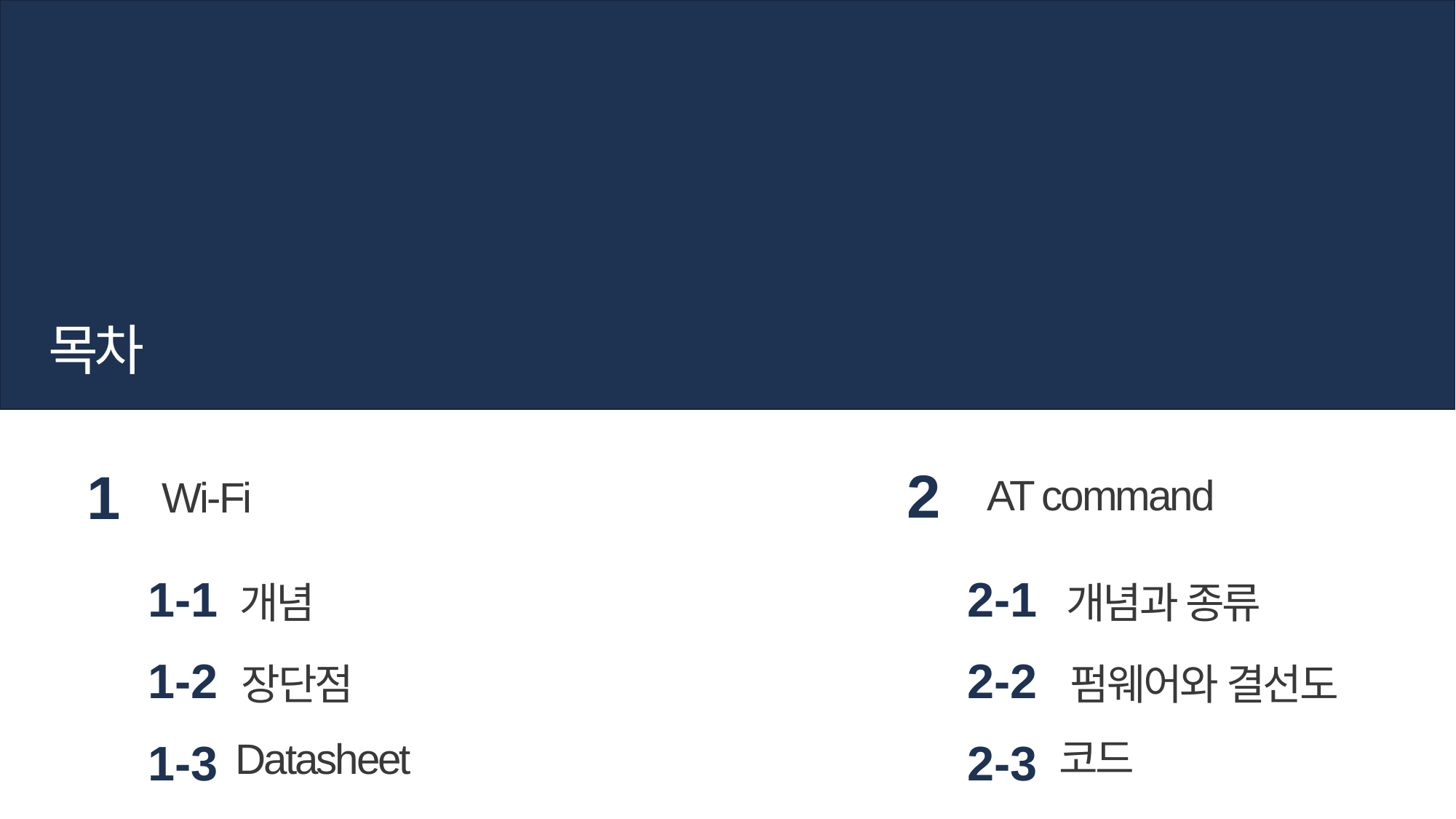

목차
2
AT command
1
Wi-Fi
1-1
개념
2-1
개념과 종류
1-2
장단점
2-2
펌웨어와 결선도
1-3
Datasheet
2-3
코드